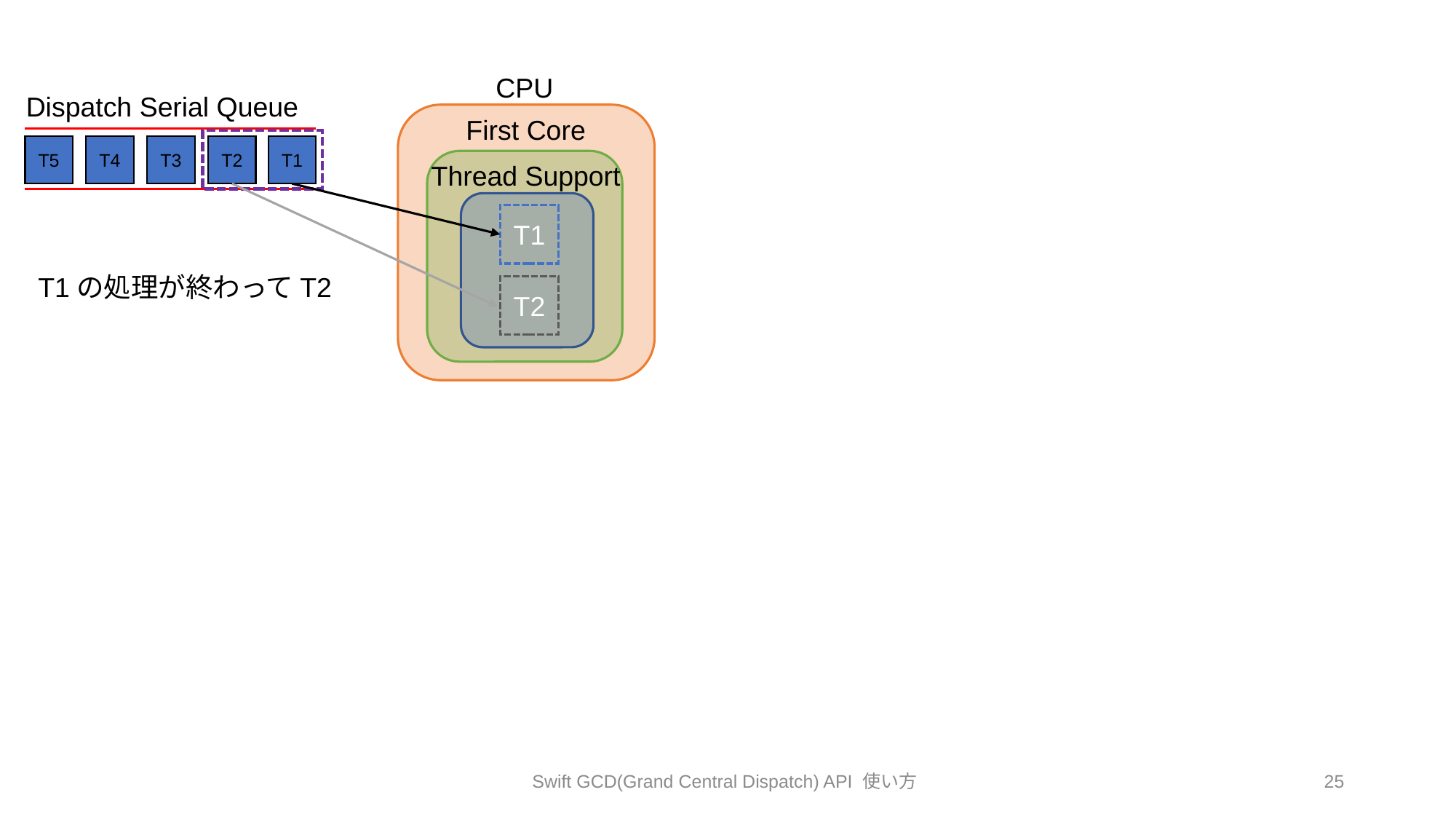

CPU
Dispatch Serial Queue

First Core

T5
T4
T3
T2
T1

Thread Support

T1
 T1の処理が終わってT2
T2
Swift GCD(Grand Central Dispatch) API 使い方
25